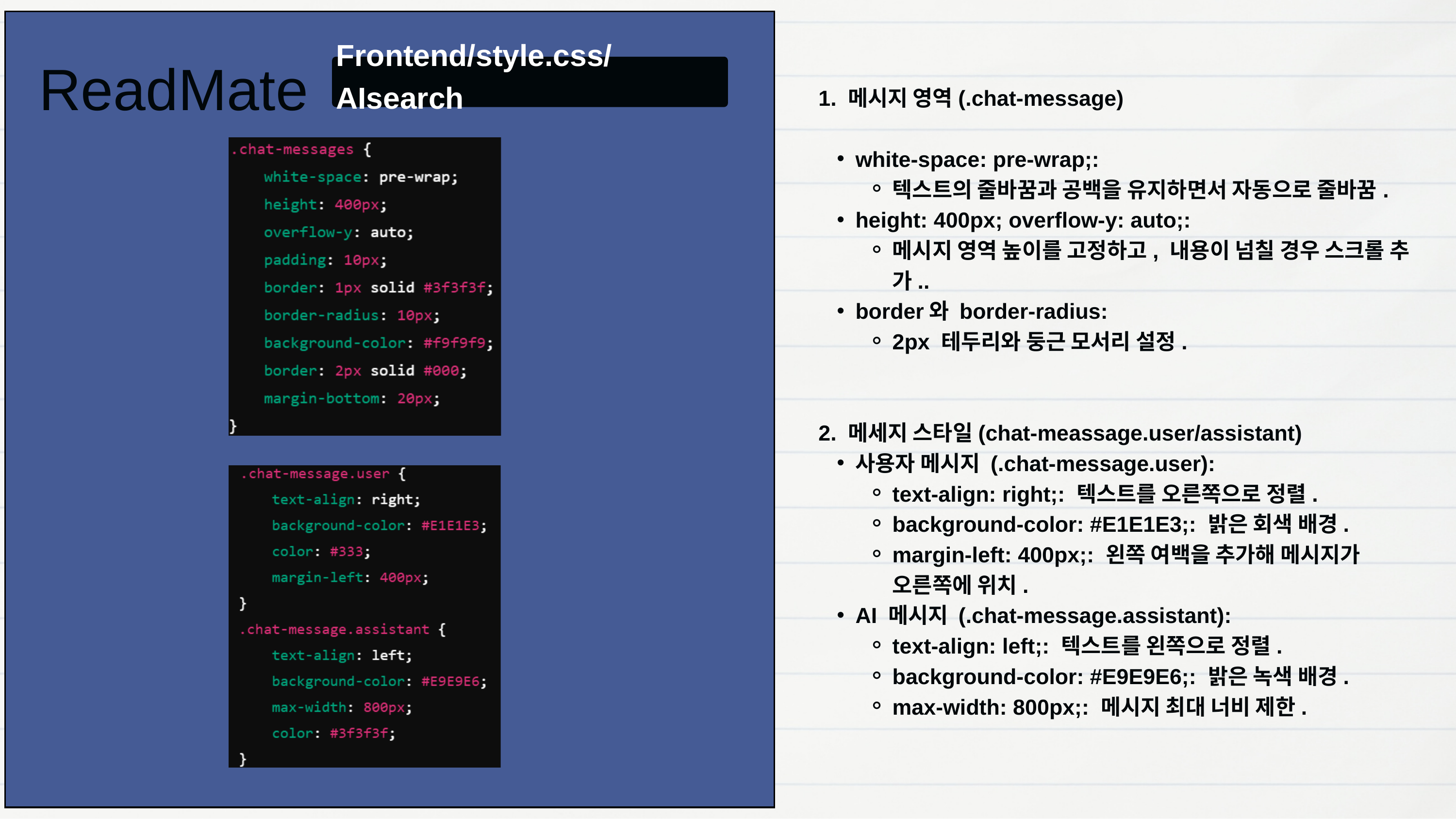

ReadMate

Frontend/style.css/AIsearch
1. 메시지 영역(.chat-message)

white-space: pre-wrap;:
텍스트의 줄바꿈과 공백을 유지하면서 자동으로 줄바꿈.
height: 400px; overflow-y: auto;:
메시지 영역 높이를 고정하고, 내용이 넘칠 경우 스크롤 추가..
border와 border-radius:
2px 테두리와 둥근 모서리 설정.

2. 메세지 스타일(chat-meassage.user/assistant)
사용자 메시지 (.chat-message.user):
text-align: right;: 텍스트를 오른쪽으로 정렬.
background-color: #E1E1E3;: 밝은 회색 배경.
margin-left: 400px;: 왼쪽 여백을 추가해 메시지가 오른쪽에 위치.
AI 메시지 (.chat-message.assistant):
text-align: left;: 텍스트를 왼쪽으로 정렬.
background-color: #E9E9E6;: 밝은 녹색 배경.
max-width: 800px;: 메시지 최대 너비 제한.